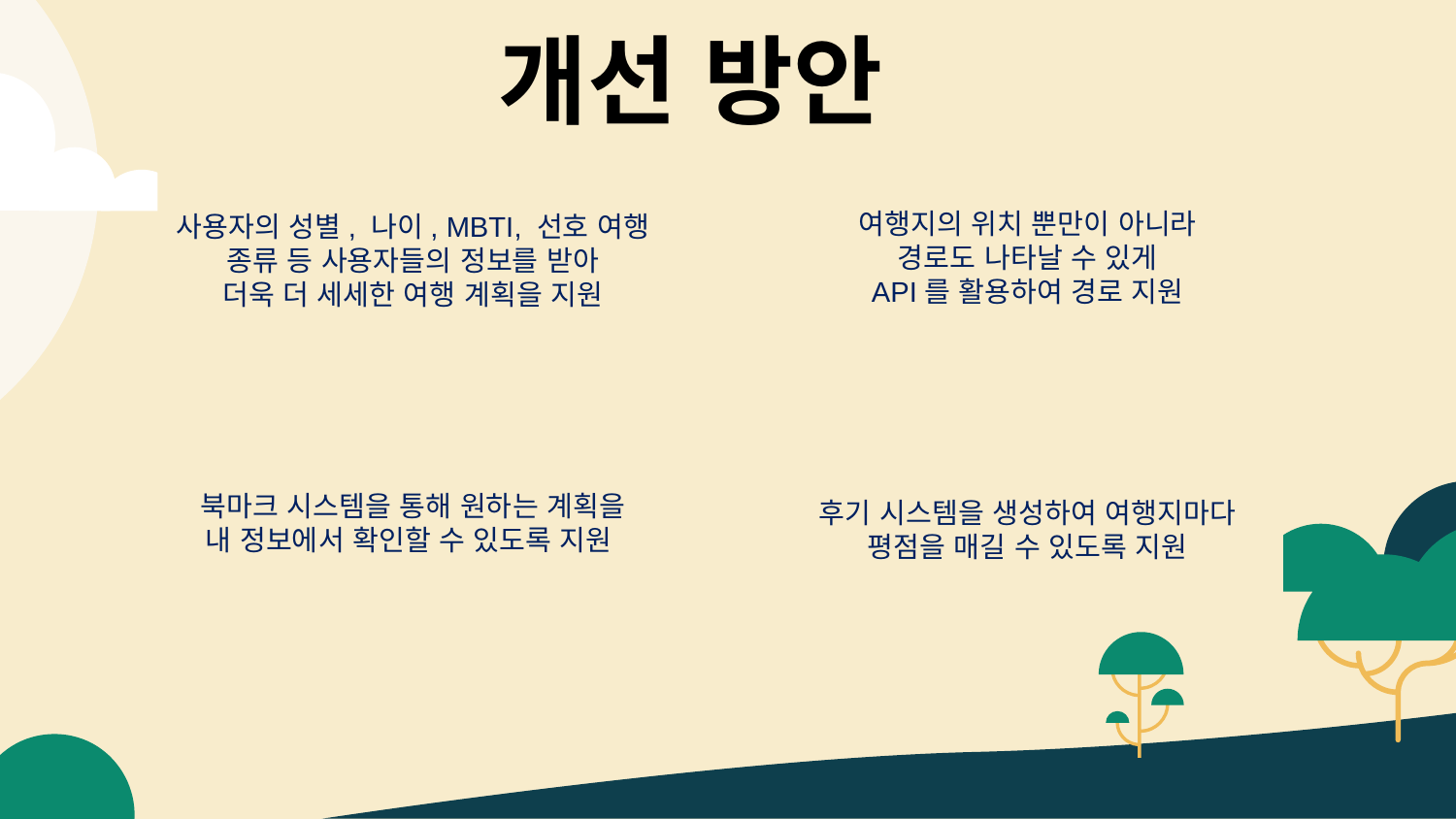

개선 방안
여행지의 위치 뿐만이 아니라
경로도 나타날 수 있게
API를 활용하여 경로 지원
사용자의 성별, 나이, MBTI, 선호 여행
종류 등 사용자들의 정보를 받아
더욱 더 세세한 여행 계획을 지원
북마크 시스템을 통해 원하는 계획을
내 정보에서 확인할 수 있도록 지원
후기 시스템을 생성하여 여행지마다 평점을 매길 수 있도록 지원